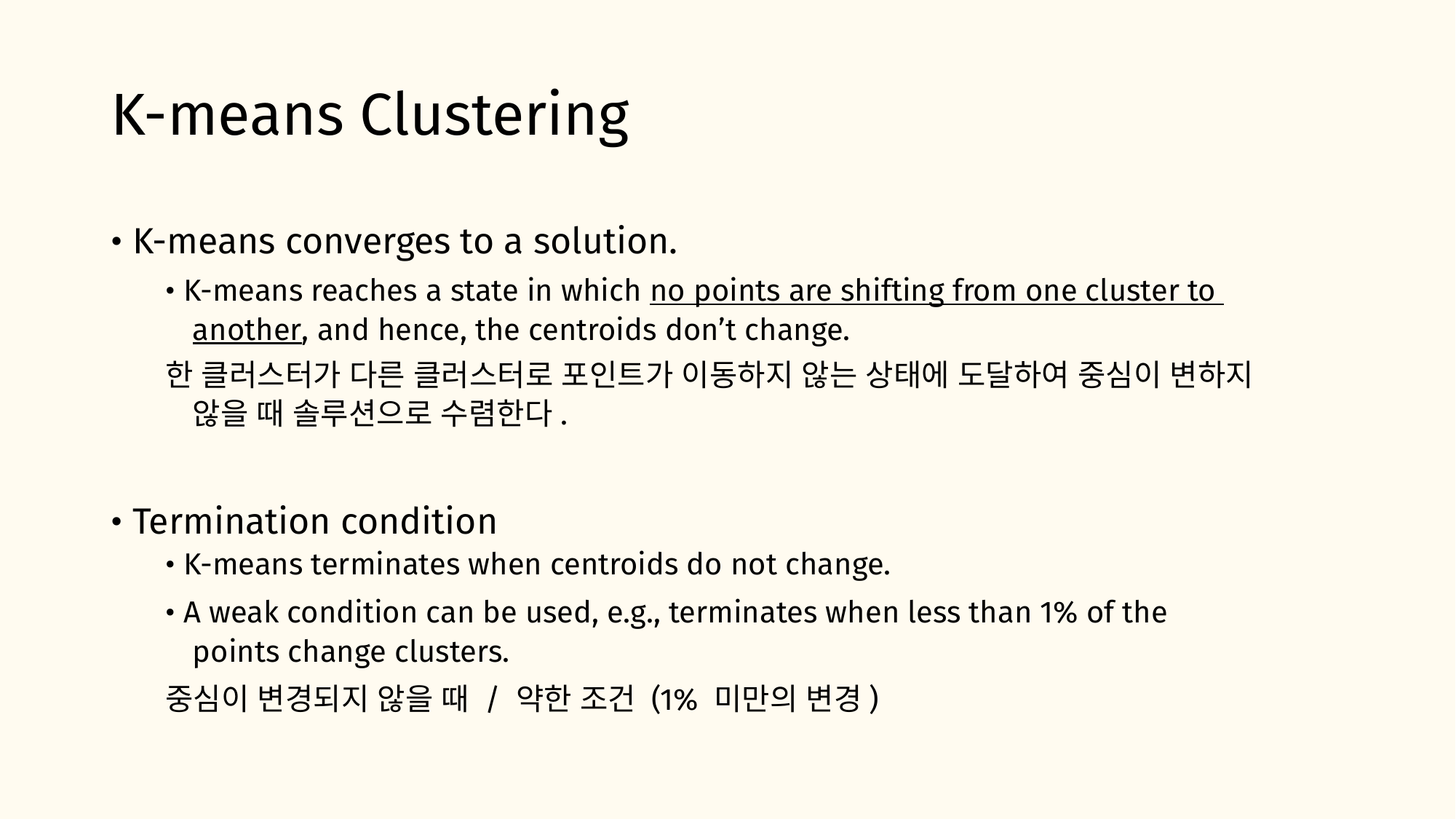

# K-means Clustering
• K-means converges to a solution.
• K-means reaches a state in which no points are shifting from one cluster to  another, and hence, the centroids don’t change.
한 클러스터가 다른 클러스터로 포인트가 이동하지 않는 상태에 도달하여 중심이 변하지 않을 때 솔루션으로 수렴한다.

• Termination condition
• K-means terminates when centroids do not change.
• A weak condition can be used, e.g., terminates when less than 1% of the  points change clusters.
중심이 변경되지 않을 때 / 약한 조건 (1% 미만의 변경)